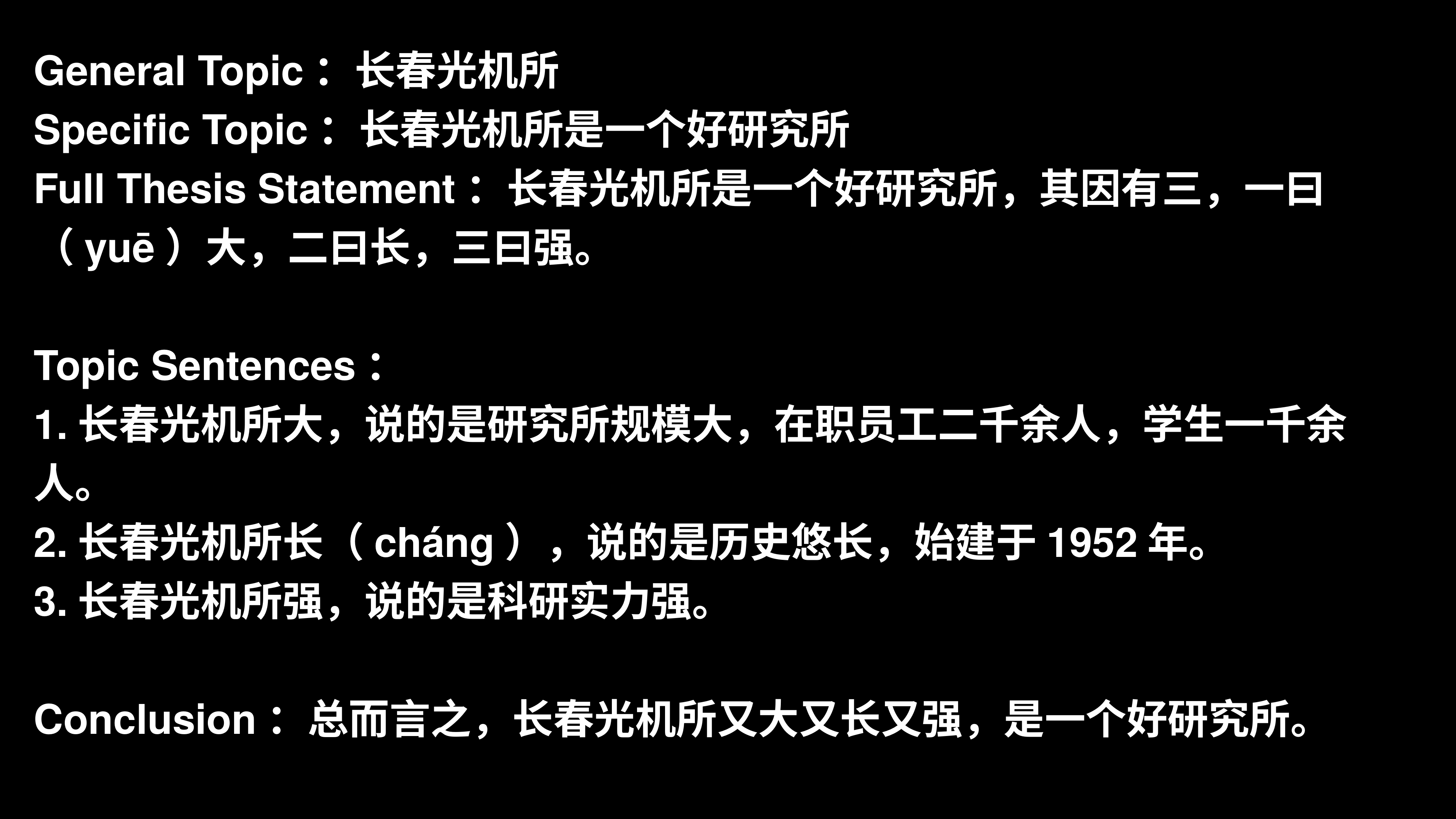

General Topic：长春光机所
Specific Topic：长春光机所是一个好研究所
Full Thesis Statement：长春光机所是一个好研究所，其因有三，一曰（yuē）大，二曰长，三曰强。

Topic Sentences：
1.长春光机所大，说的是研究所规模大，在职员工二千余人，学生一千余人。
2.长春光机所长（cháng），说的是历史悠长，始建于1952年。
3.长春光机所强，说的是科研实力强。

Conclusion：总而言之，长春光机所又大又长又强，是一个好研究所。